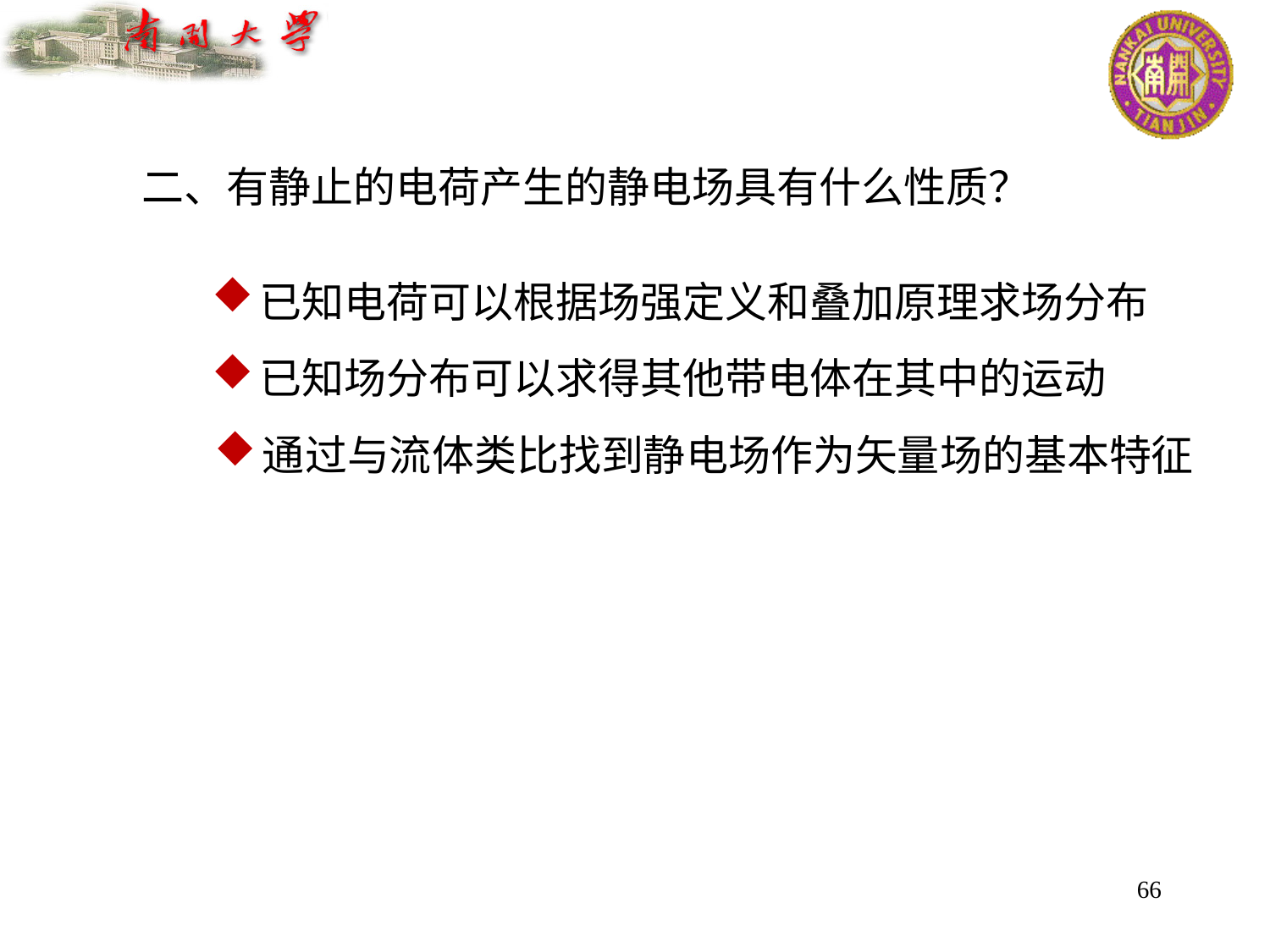

二、有静止的电荷产生的静电场具有什么性质？
已知电荷可以根据场强定义和叠加原理求场分布
已知场分布可以求得其他带电体在其中的运动
通过与流体类比找到静电场作为矢量场的基本特征
66